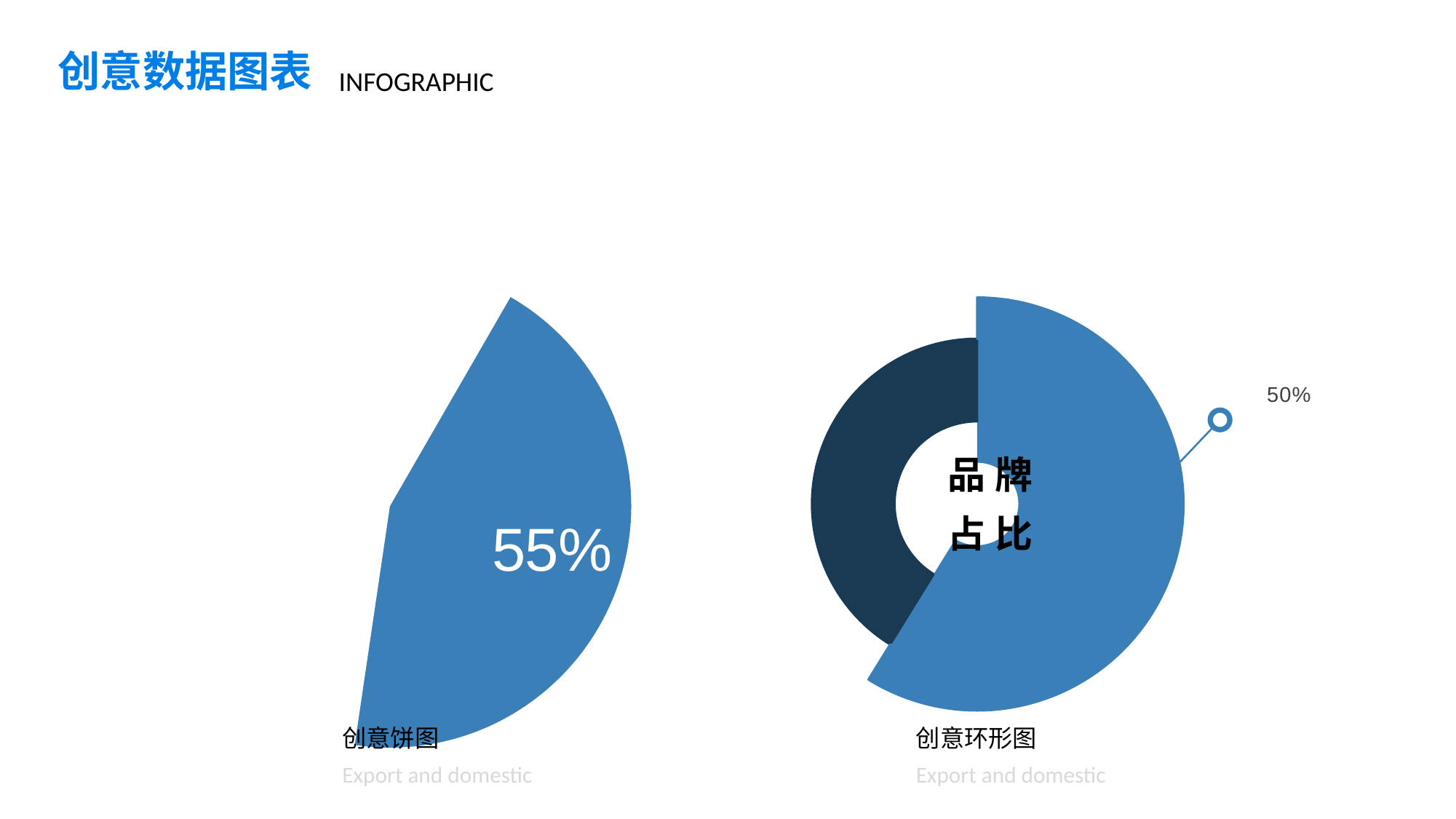

创意数据图表
INFOGRAPHIC

### Chart

| Category | 辅助 | 销售额 |
|---|---|---|
| 武汉 | 0.55 | 0.55 |
| 宜昌 | 0.25 | 0.25 |
| 襄阳 | 0.2 | 0.2 |
| 其他 | 0.25 | 0.25 |

### Chart

| Category | 销售额 | 辅助 | 辅助2 | 辅助3 |
|---|---|---|---|---|
| 武汉 | 0.5 | 0.5 | 0.5 | 0.5 |
| 其他 | 0.35 | 0.35 | 0.35 | 0.35 |
品牌
占比
创意饼图
创意环形图
Export and domestic
Export and domestic